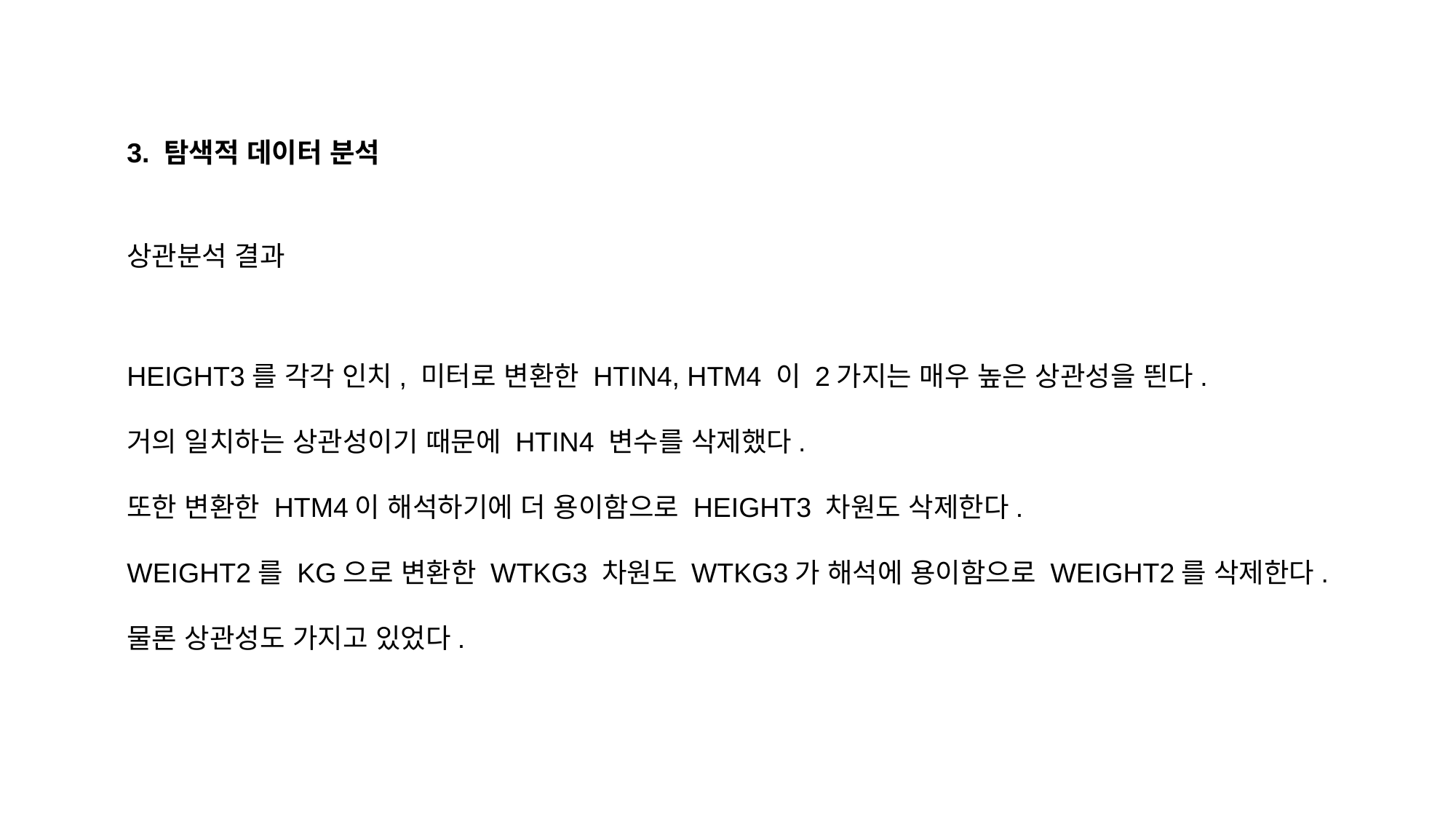

3. 탐색적 데이터 분석
상관분석 결과
HEIGHT3를 각각 인치, 미터로 변환한 HTIN4, HTM4 이 2가지는 매우 높은 상관성을 띈다.

거의 일치하는 상관성이기 때문에 HTIN4 변수를 삭제했다.

또한 변환한 HTM4이 해석하기에 더 용이함으로 HEIGHT3 차원도 삭제한다.

WEIGHT2를 KG으로 변환한 WTKG3 차원도 WTKG3가 해석에 용이함으로 WEIGHT2를 삭제한다.

물론 상관성도 가지고 있었다.